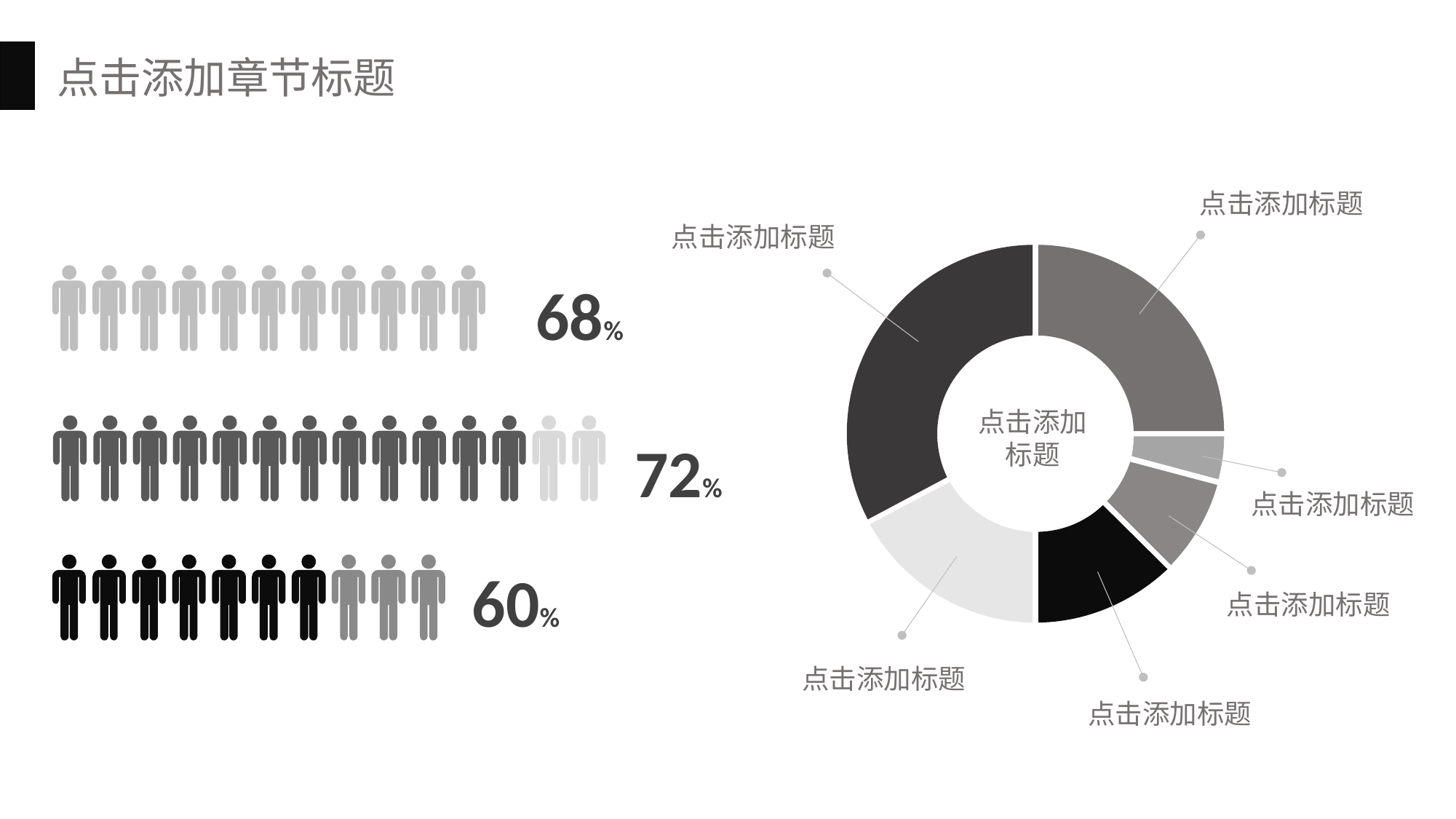

点击添加章节标题
点击添加标题
点击添加标题

68%

点击添加标题

72%

点击添加标题

60%

点击添加标题
点击添加标题
点击添加标题